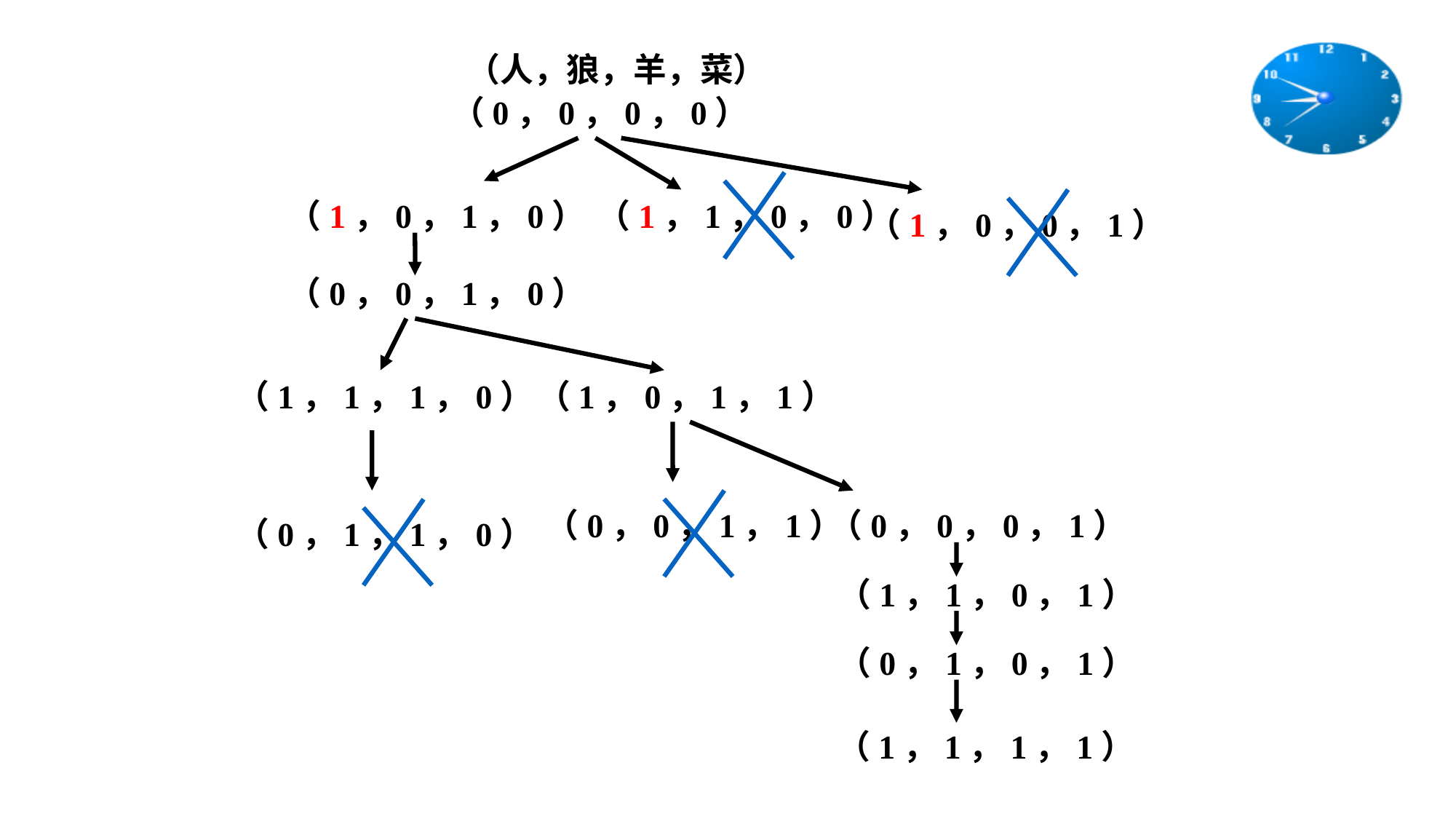

（人，狼，羊，菜）
（0，0，0，0）

（1，0，1，0）
（1，1，0，0）

（1，0，0，1）

（0，0，1，0）

（1，1，1，0）
（1，0，1，1）

（0，0，1，1）
（0，0，0，1）
（0，1，1，0）

（1，1，0，1）

（0，1，0，1）

 （1，1，1，1）